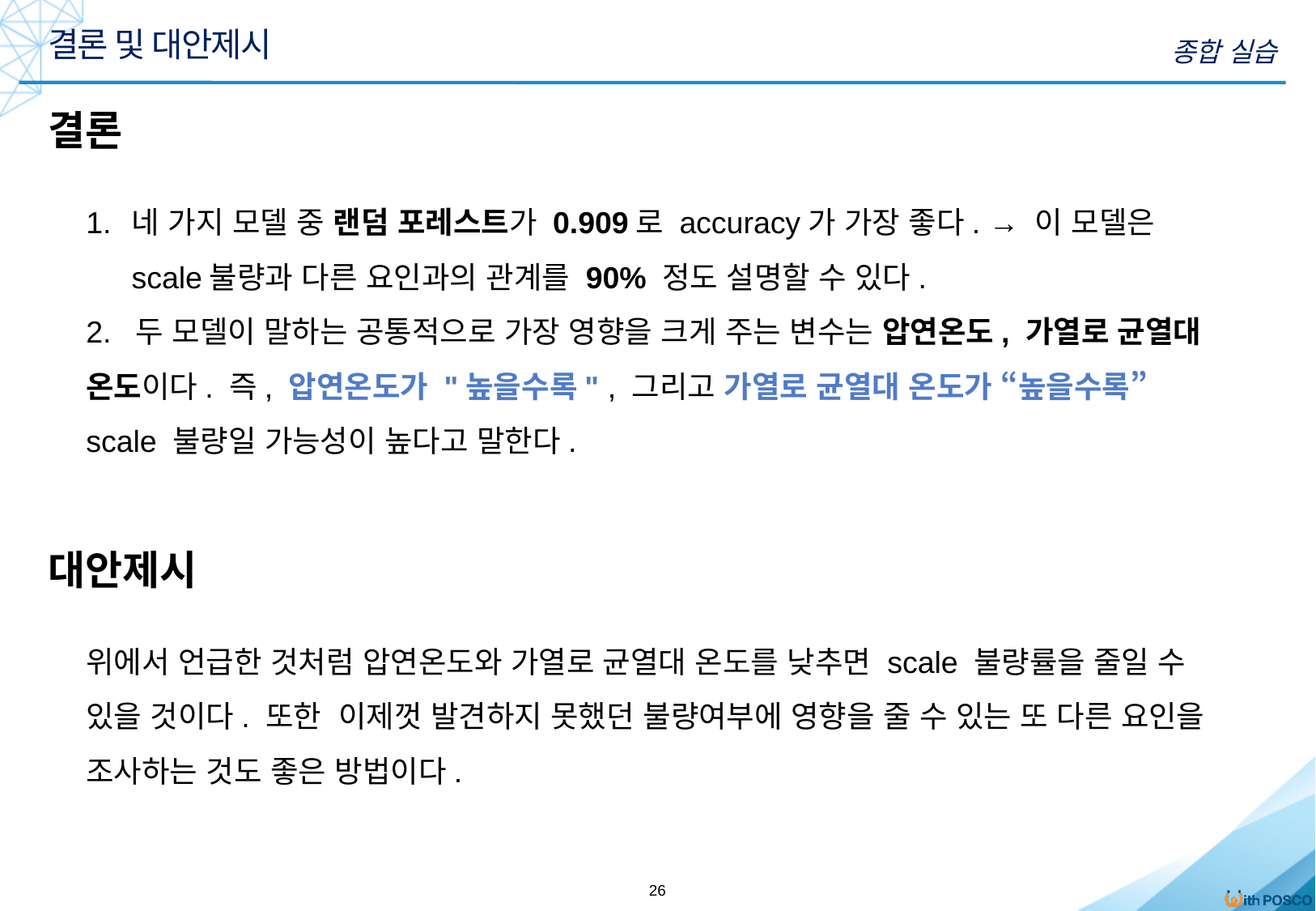

결론 및 대안제시
종합 실습
결론
네 가지 모델 중 랜덤 포레스트가 0.909로 accuracy가 가장 좋다. → 이 모델은 scale불량과 다른 요인과의 관계를 90% 정도 설명할 수 있다.
2.  두 모델이 말하는 공통적으로 가장 영향을 크게 주는 변수는 압연온도, 가열로 균열대 온도이다. 즉, 압연온도가 "높을수록" , 그리고 가열로 균열대 온도가 “높을수록” scale 불량일 가능성이 높다고 말한다.
대안제시
위에서 언급한 것처럼 압연온도와 가열로 균열대 온도를 낮추면 scale 불량률을 줄일 수 있을 것이다. 또한  이제껏 발견하지 못했던 불량여부에 영향을 줄 수 있는 또 다른 요인을 조사하는 것도 좋은 방법이다.